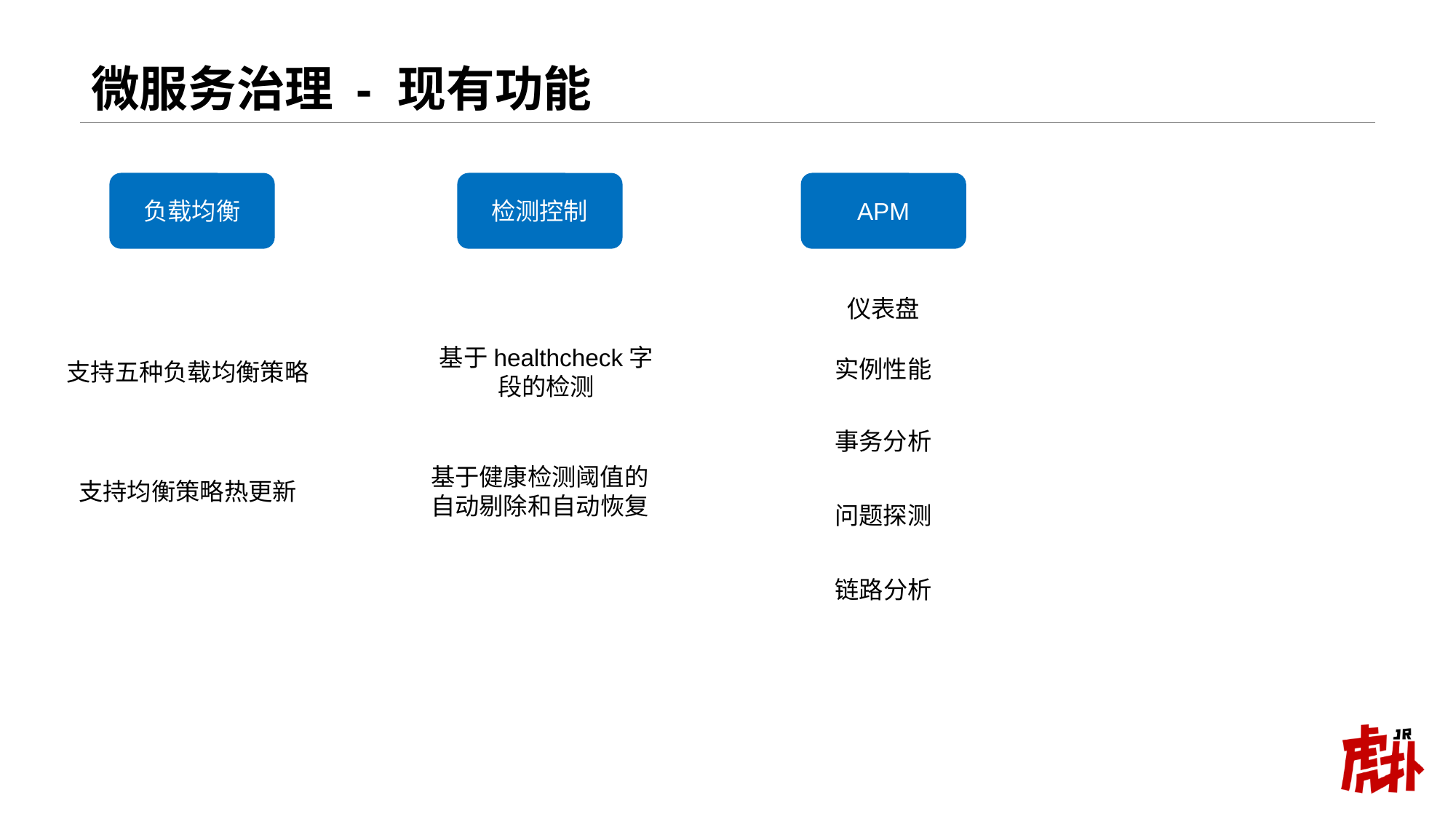

# 微服务治理 - 现有功能
负载均衡
支持五种负载均衡策略
支持均衡策略热更新

检测控制
基于healthcheck字段的检测
基于健康检测阈值的
自动剔除和自动恢复
APM
仪表盘
实例性能
链路分析
事务分析
问题探测